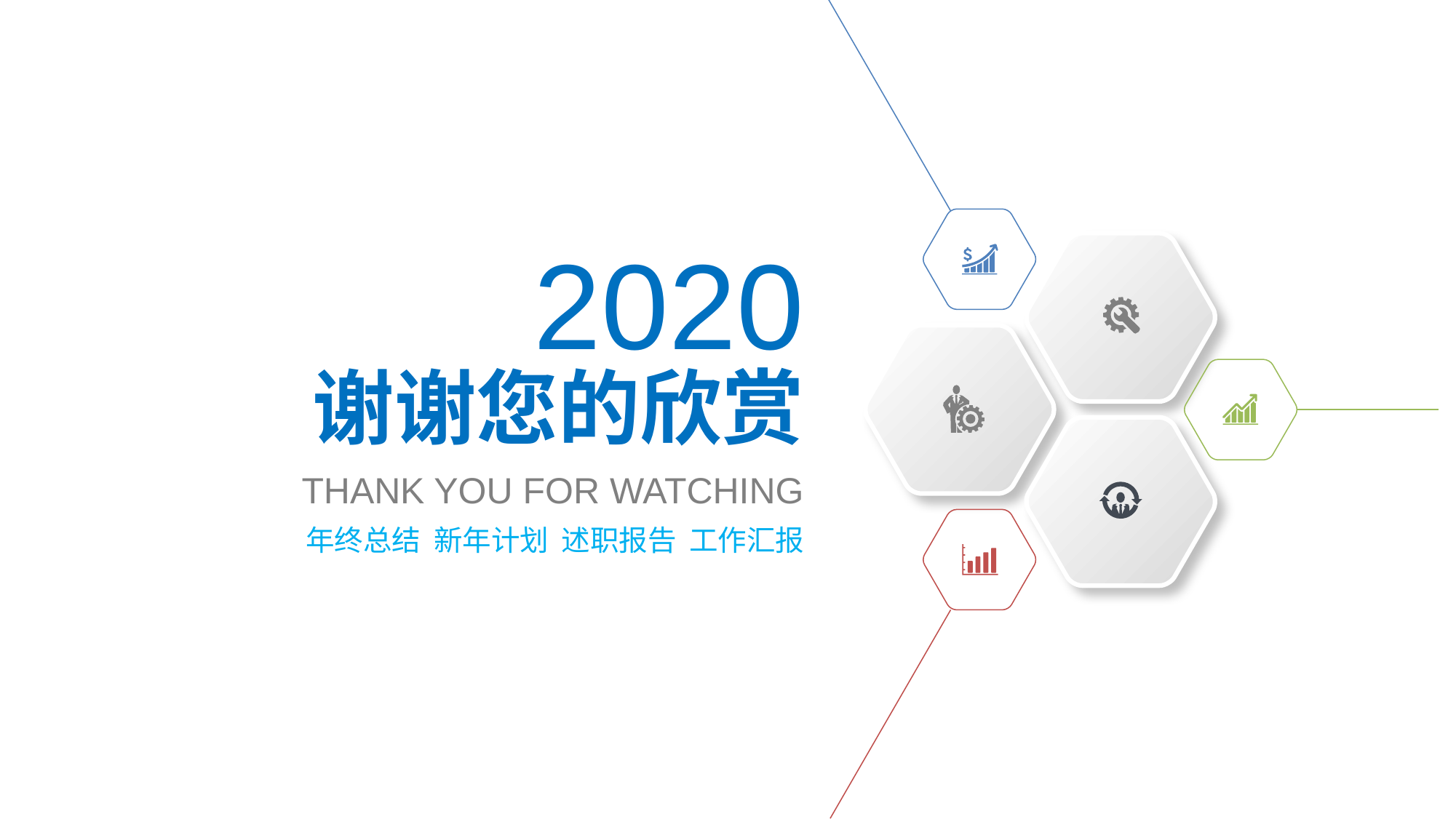

2020

谢谢您的欣赏

THANK YOU FOR WATCHING

年终总结  新年计划  述职报告  工作汇报